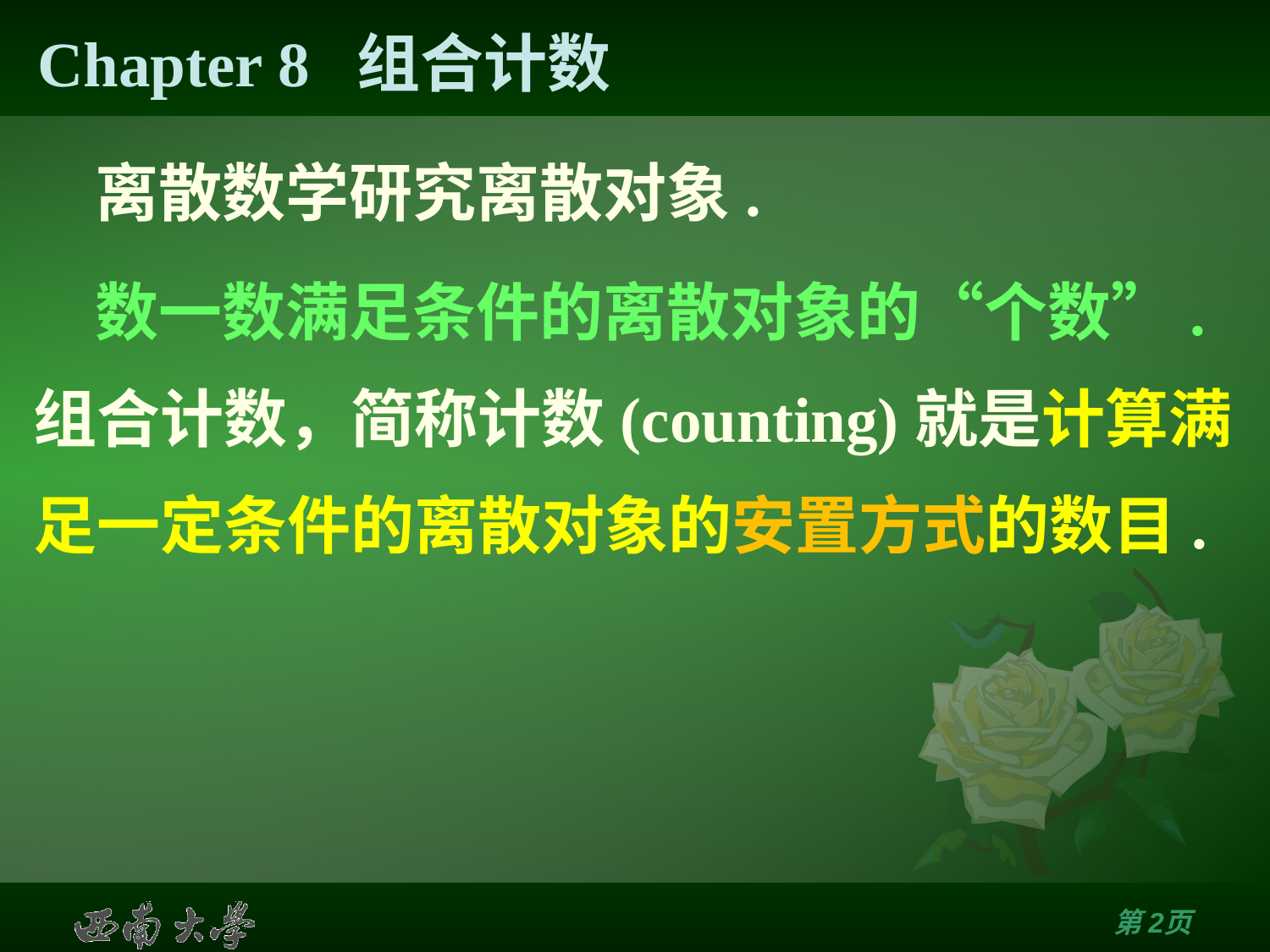

# Chapter 8  组合计数
离散数学研究离散对象.
数一数满足条件的离散对象的“个数”. 组合计数，简称计数(counting)就是计算满足一定条件的离散对象的安置方式的数目.

第2页